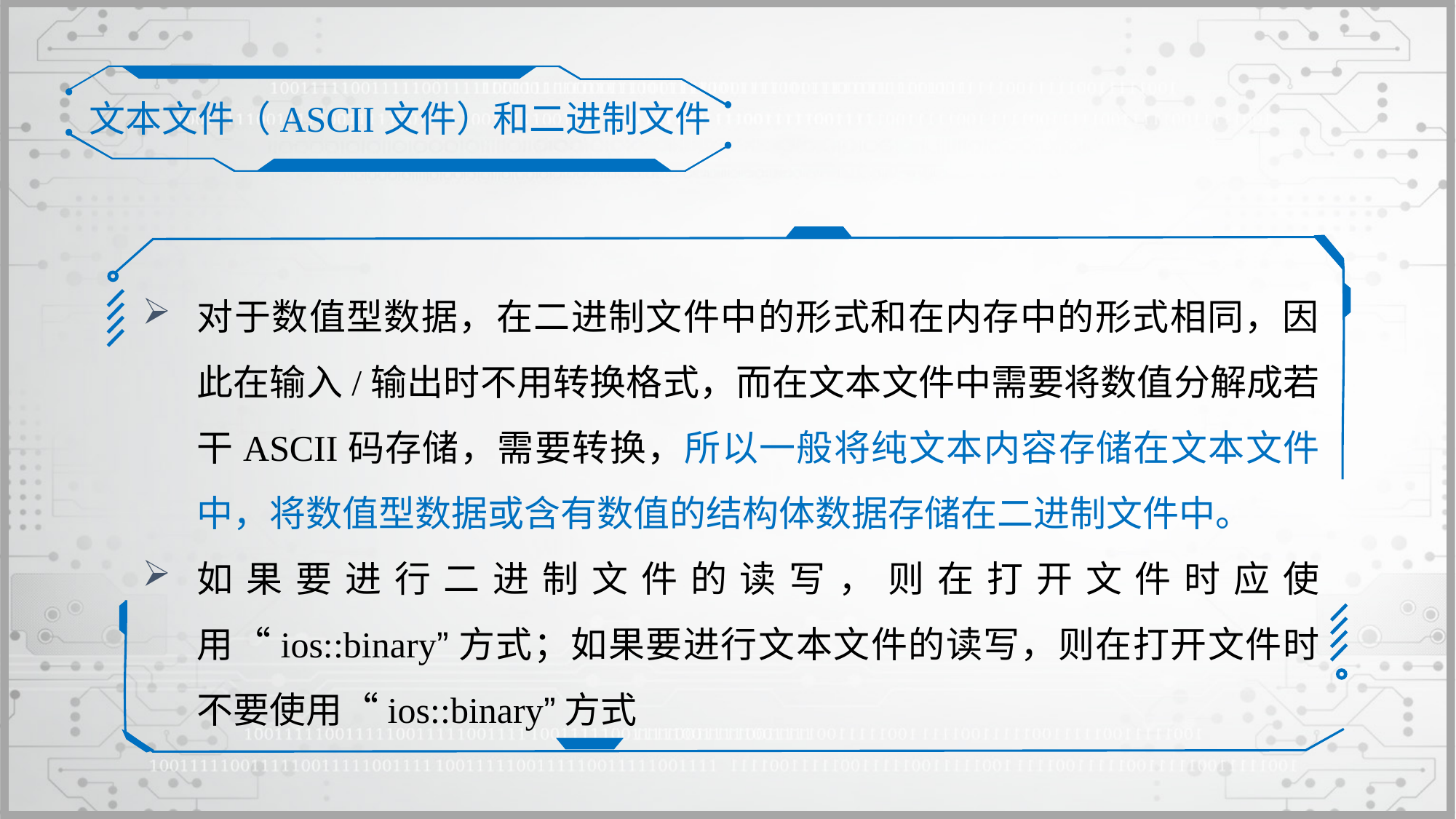

文本文件（ASCII文件）和二进制文件

对于数值型数据，在二进制文件中的形式和在内存中的形式相同，因此在输入/输出时不用转换格式，而在文本文件中需要将数值分解成若干ASCII码存储，需要转换，所以一般将纯文本内容存储在文本文件中，将数值型数据或含有数值的结构体数据存储在二进制文件中。
如果要进行二进制文件的读写，则在打开文件时应使用“ios::binary”方式；如果要进行文本文件的读写，则在打开文件时不要使用“ios::binary”方式